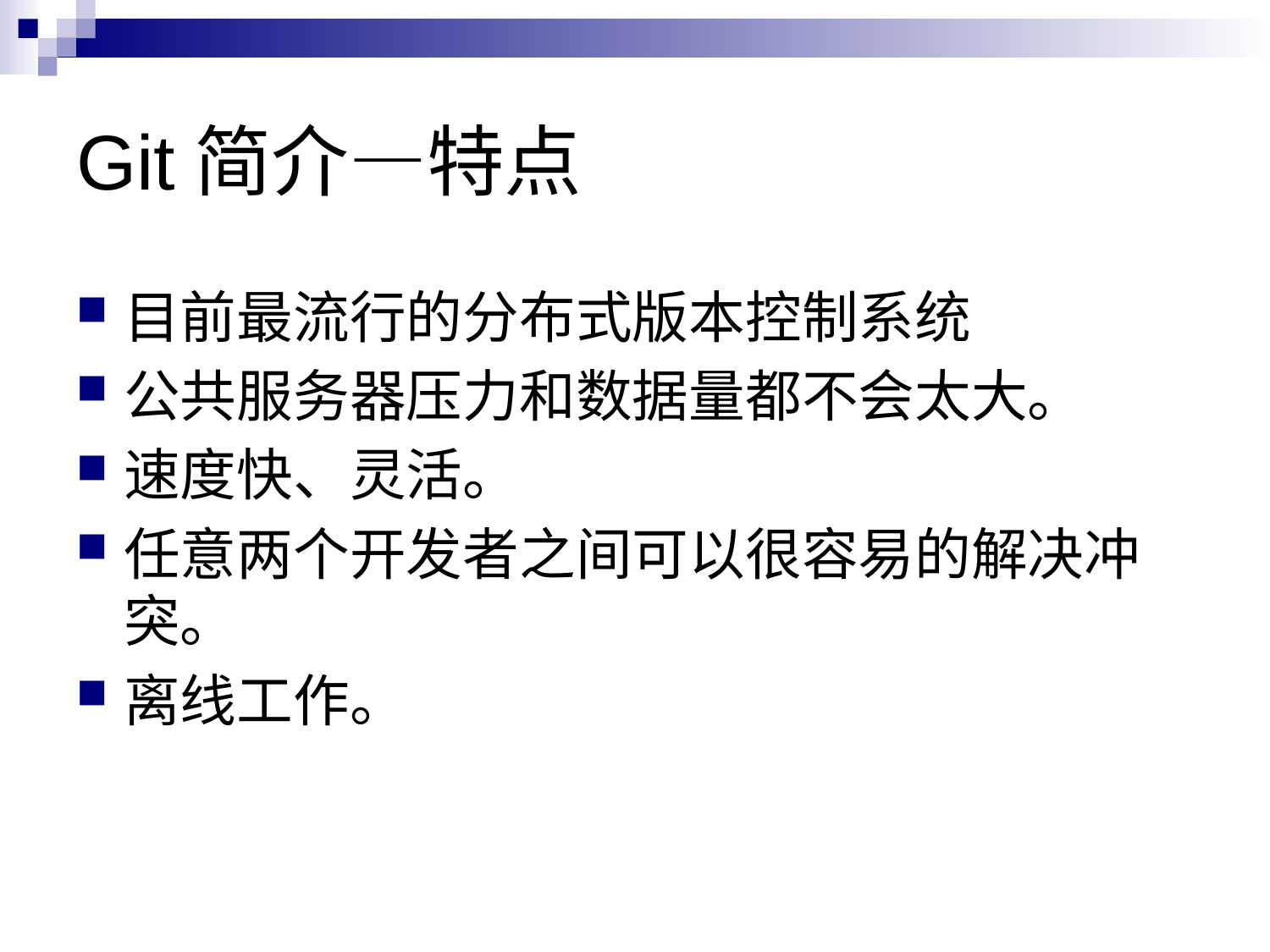

# Git简介—特点
目前最流行的分布式版本控制系统
公共服务器压力和数据量都不会太大。
速度快、灵活。
任意两个开发者之间可以很容易的解决冲突。
离线工作。